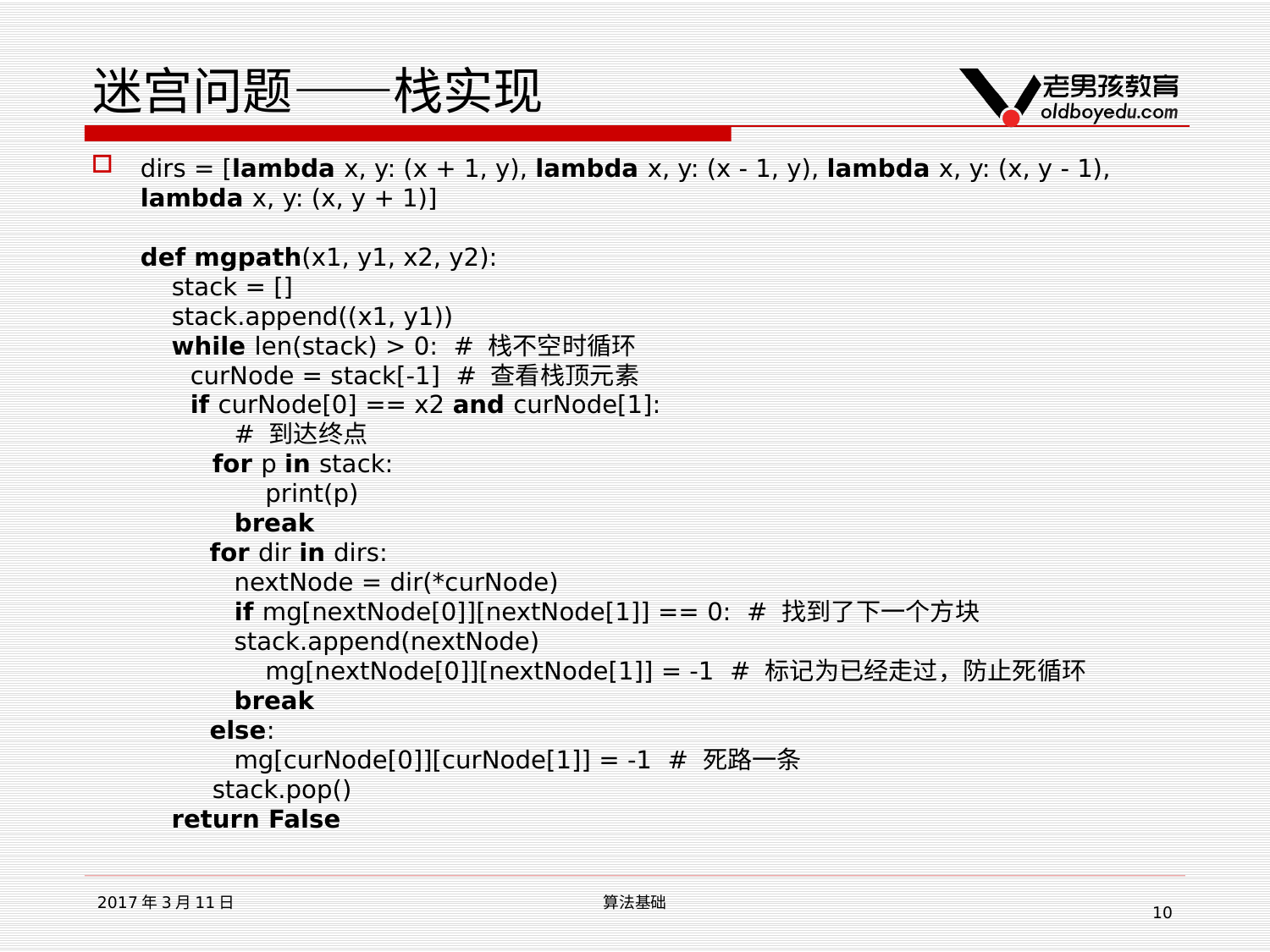

# 迷宫问题——栈实现
dirs = [lambda x, y: (x + 1, y), lambda x, y: (x - 1, y), lambda x, y: (x, y - 1), lambda x, y: (x, y + 1)]
def mgpath(x1, y1, x2, y2):
    stack = []
    stack.append((x1, y1))
    while len(stack) > 0:  # 栈不空时循环
        curNode = stack[-1]  # 查看栈顶元素
        if curNode[0] == x2 and curNode[1]:
            # 到达终点
            for p in stack:
                print(p)
            break
        for dir in dirs:
            nextNode = dir(*curNode)
            if mg[nextNode[0]][nextNode[1]] == 0:  # 找到了下一个方块
                stack.append(nextNode)
                mg[nextNode[0]][nextNode[1]] = -1  # 标记为已经走过，防止死循环
                break
        else:
            mg[curNode[0]][curNode[1]] = -1  # 死路一条
            stack.pop()
    return False
2017年3月11日
算法基础
10